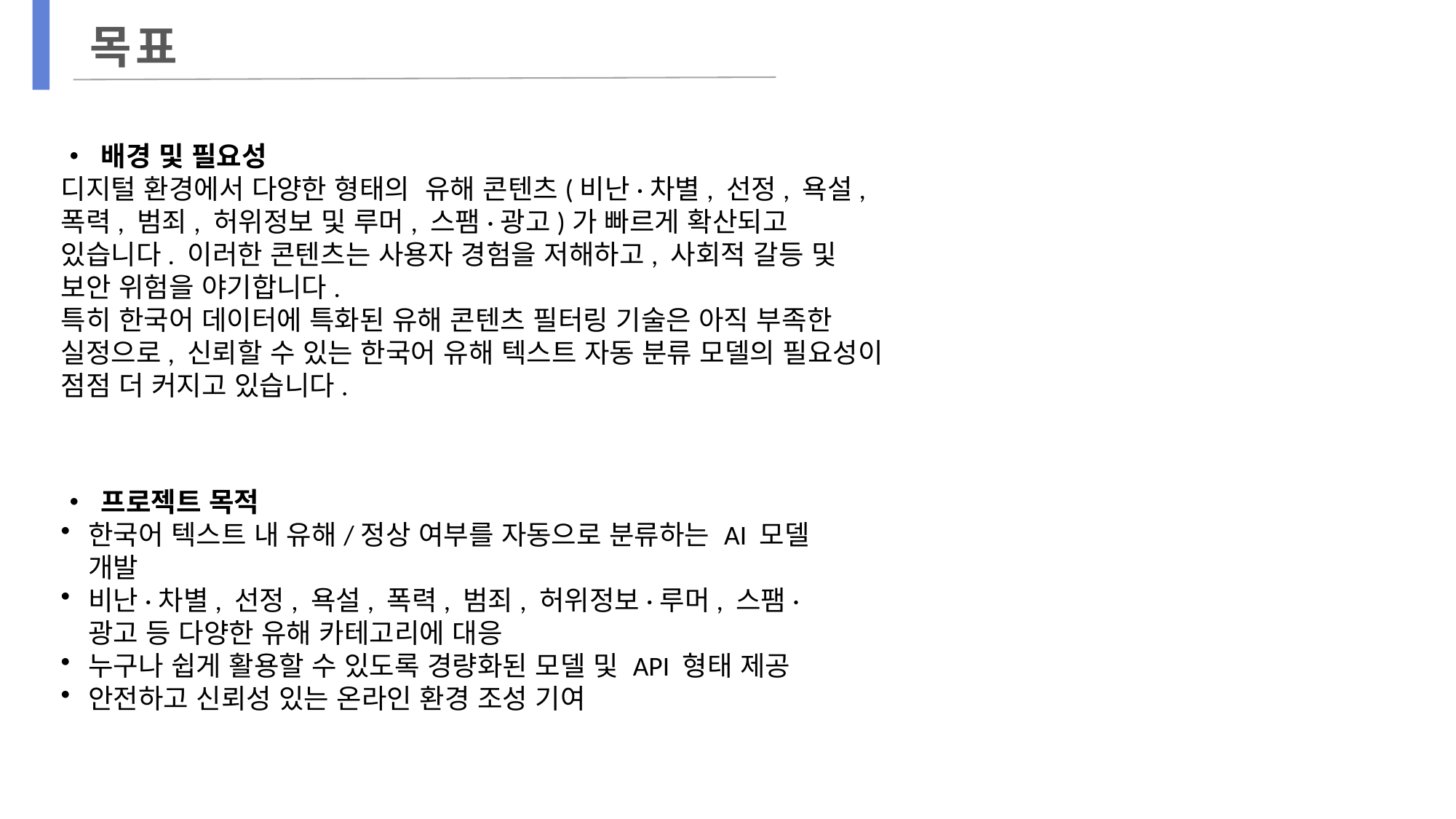

목표
• 배경 및 필요성
디지털 환경에서 다양한 형태의  유해 콘텐츠(비난·차별, 선정, 욕설, 폭력, 범죄, 허위정보 및 루머, 스팸·광고)가 빠르게 확산되고 있습니다. 이러한 콘텐츠는 사용자 경험을 저해하고, 사회적 갈등 및 보안 위험을 야기합니다.
특히 한국어 데이터에 특화된 유해 콘텐츠 필터링 기술은 아직 부족한 실정으로, 신뢰할 수 있는 한국어 유해 텍스트 자동 분류 모델의 필요성이 점점 더 커지고 있습니다.
• 프로젝트 목적
한국어 텍스트 내 유해/정상 여부를 자동으로 분류하는 AI 모델 개발
비난·차별, 선정, 욕설, 폭력, 범죄, 허위정보·루머, 스팸·광고 등 다양한 유해 카테고리에 대응
누구나 쉽게 활용할 수 있도록 경량화된 모델 및 API 형태 제공
안전하고 신뢰성 있는 온라인 환경 조성 기여